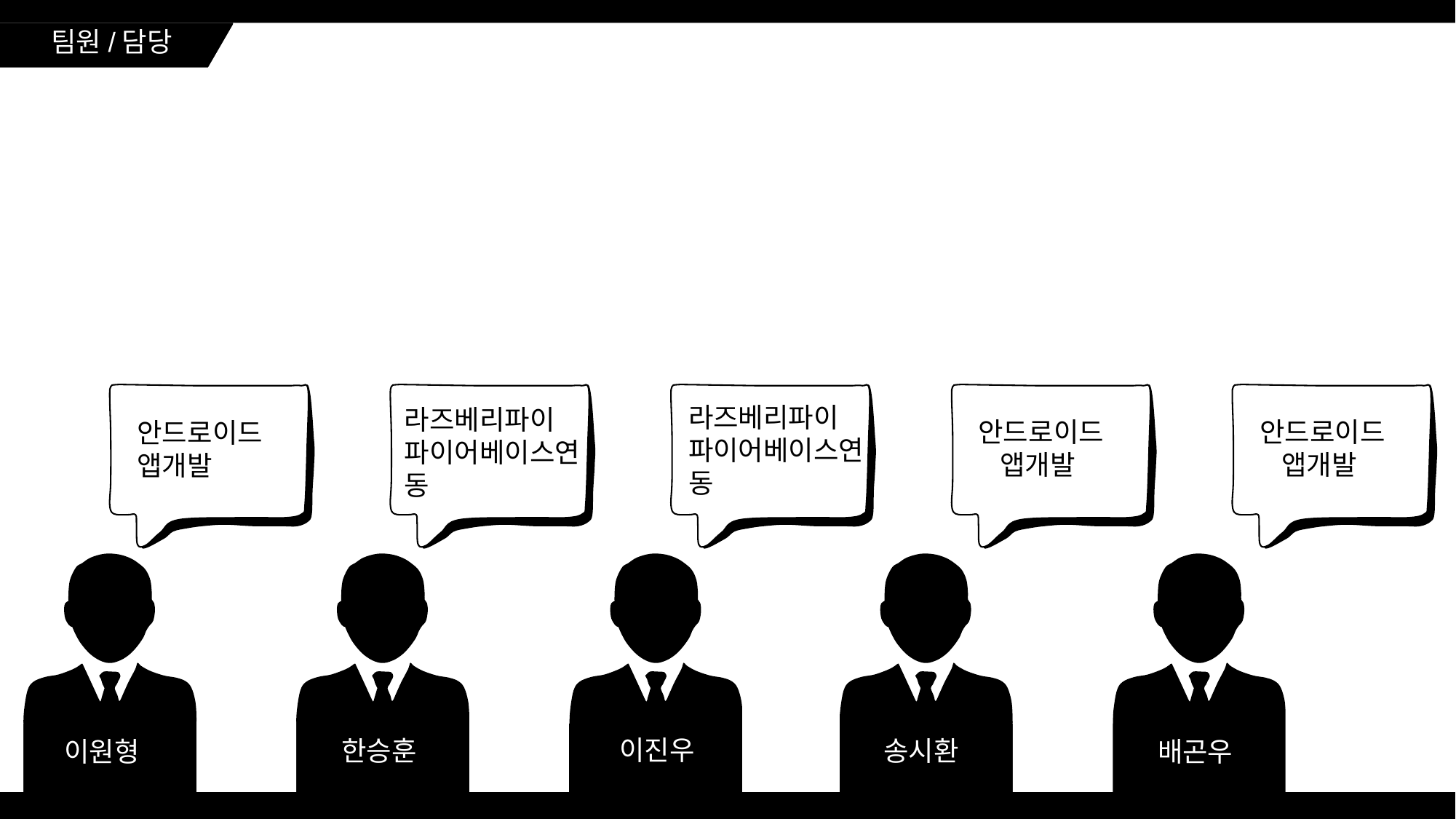

팀원/담당

라즈베리파이
파이어베이스연동
라즈베리파이
파이어베이스연동
안드로이드
  앱개발
안드로이드
  앱개발
안드로이드
앱개발

이원형

한승훈

이진우

송시환

배곤우